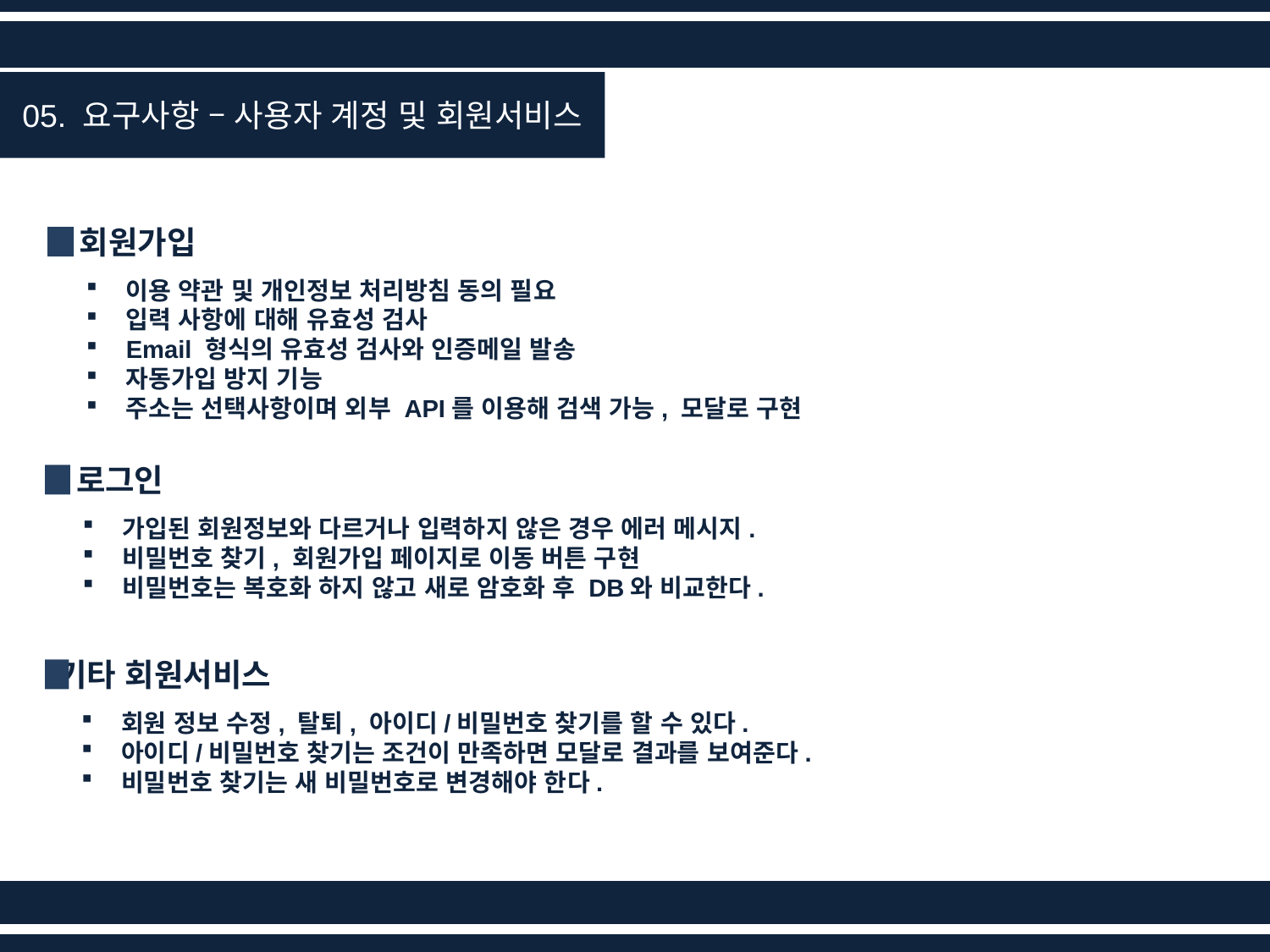

05. 요구사항 – 사용자 계정 및 회원서비스
회원가입

이용 약관 및 개인정보 처리방침 동의 필요
입력 사항에 대해 유효성 검사
Email 형식의 유효성 검사와 인증메일 발송
자동가입 방지 기능
주소는 선택사항이며 외부 API를 이용해 검색 가능, 모달로 구현
로그인

가입된 회원정보와 다르거나 입력하지 않은 경우 에러 메시지.
비밀번호 찾기, 회원가입 페이지로 이동 버튼 구현
비밀번호는 복호화 하지 않고 새로 암호화 후 DB와 비교한다.
기타 회원서비스

회원 정보 수정, 탈퇴, 아이디/비밀번호 찾기를 할 수 있다.
아이디/비밀번호 찾기는 조건이 만족하면 모달로 결과를 보여준다.
비밀번호 찾기는 새 비밀번호로 변경해야 한다.